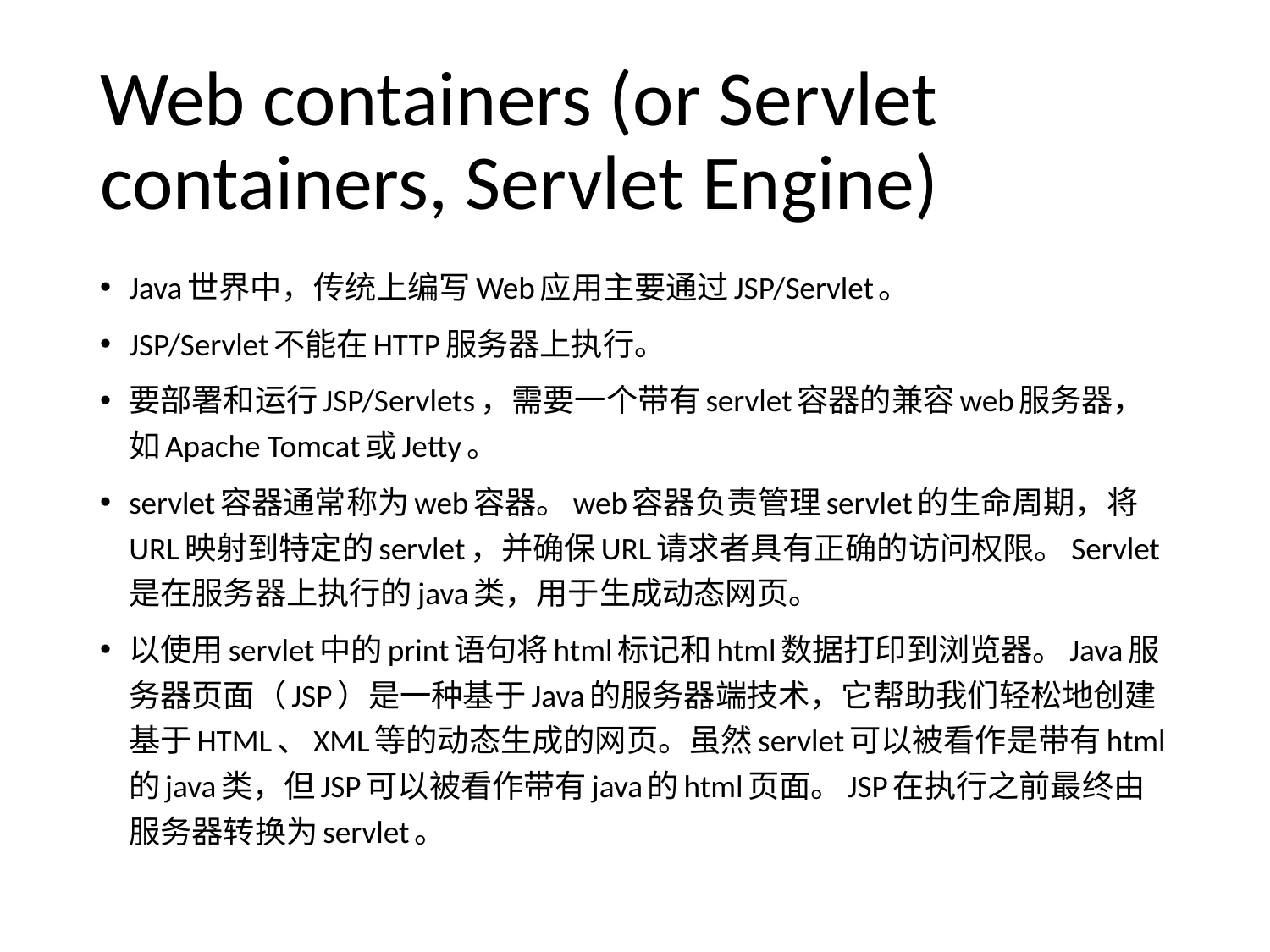

# Web containers (or Servlet containers, Servlet Engine)
Java世界中，传统上编写Web应用主要通过JSP/Servlet。
JSP/Servlet不能在HTTP服务器上执行。
要部署和运行JSP/Servlets，需要一个带有servlet容器的兼容web服务器，如Apache Tomcat或Jetty。
servlet容器通常称为web容器。web容器负责管理servlet的生命周期，将URL映射到特定的servlet，并确保URL请求者具有正确的访问权限。Servlet是在服务器上执行的java类，用于生成动态网页。
以使用servlet中的print语句将html标记和html数据打印到浏览器。Java服务器页面（JSP）是一种基于Java的服务器端技术，它帮助我们轻松地创建基于HTML、XML等的动态生成的网页。虽然servlet可以被看作是带有html的java类，但JSP可以被看作带有java的html页面。JSP在执行之前最终由服务器转换为servlet。